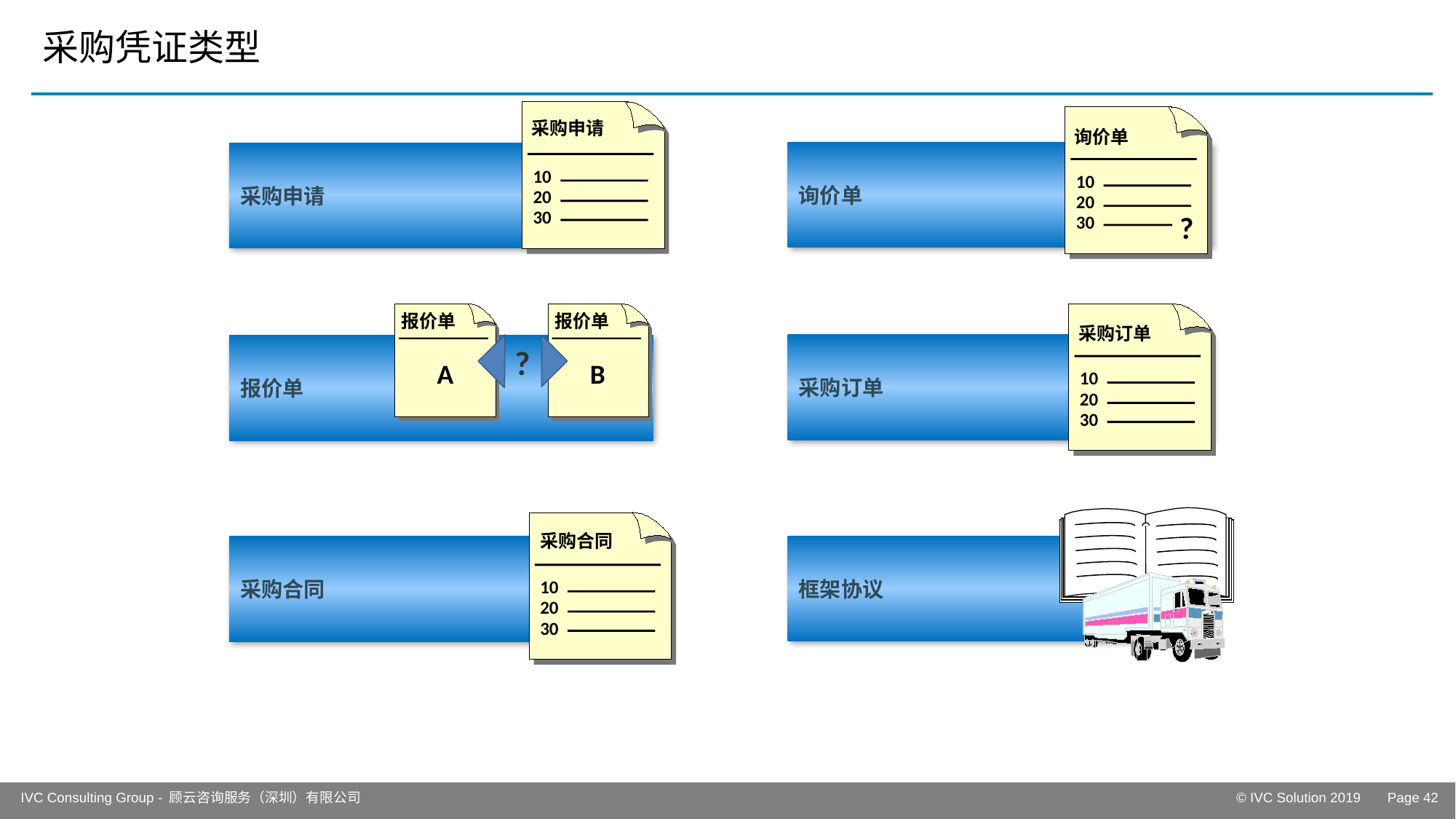

# 采购凭证类型

采购申请

10

20

30

询价单

10

20

30

?
询价单
采购申请

报价单

A

采购订单

10

20

30

报价单

B
采购订单
报价单
?

采购合同

10

20

30

框架协议
采购合同